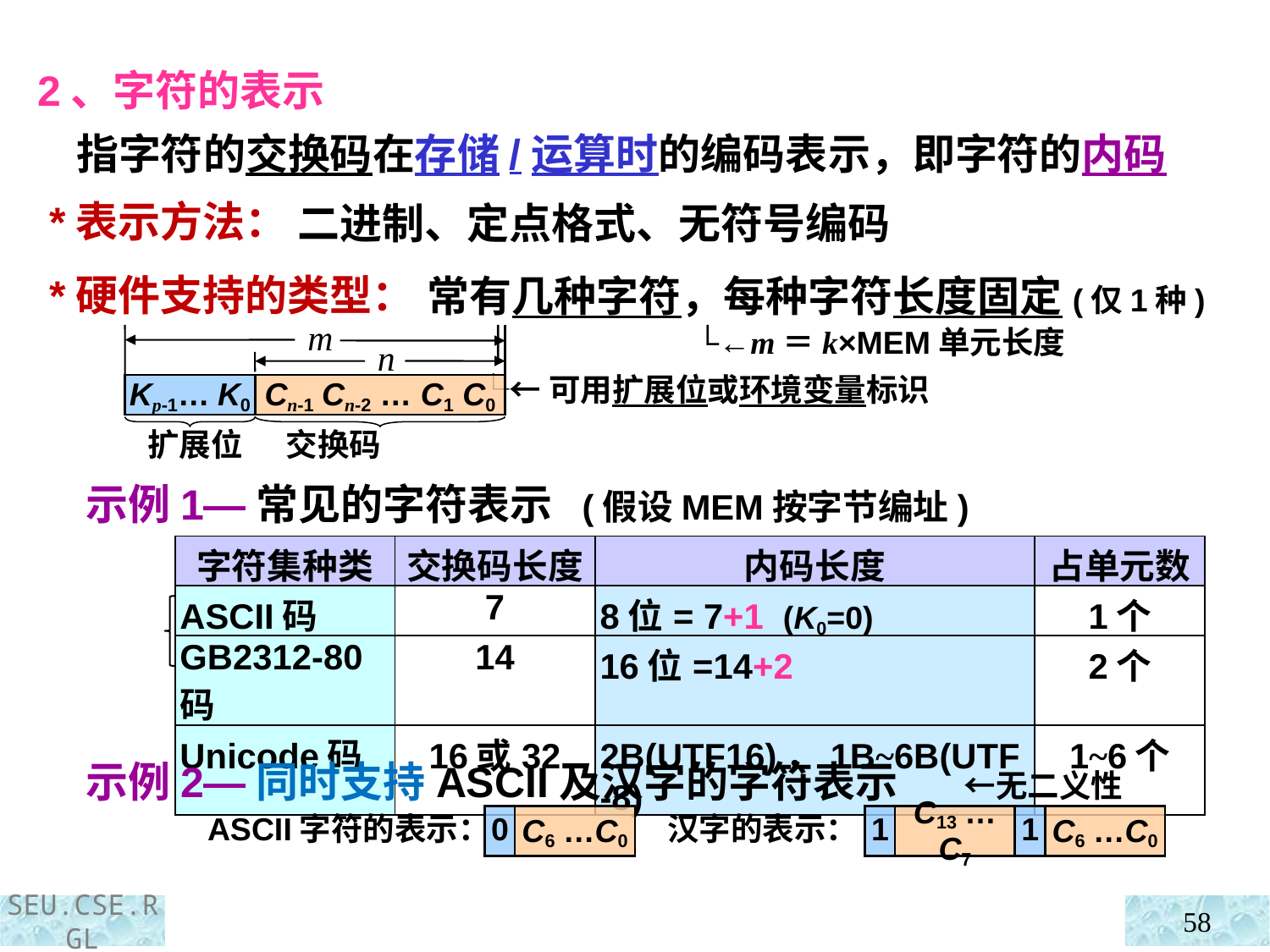

2、字符的表示
   指字符的交换码在存储/运算时的编码表示，即字符的内码
 *表示方法：
 *硬件支持的类型：
二进制、定点格式、无符号编码
常有几种字符，每种字符长度固定(仅1种)
       │                     └←m＝k×MEM单元长度
       └←可用扩展位或环境变量标识

m

n

Kp-1… K0
Cn-1 Cn-2 … C1 C0
扩展位      交换码
    示例1—常见的字符表示  (假设MEM按字节编址)
| 字符集种类 | 交换码长度 | 内码长度 | 占单元数 |
| --- | --- | --- | --- |
| ASCII码 | 7 | 8位= 7+1 (K0=0) | 1个 |
| GB2312-80码 | 14 | 16位=14+2 | 2个 |
| Unicode码 | 16或32 | 2B(UTF16)，1B~6B(UTF-8) | 1~6个 |

    示例2—同时支持ASCII及汉字的字符表示       ←无二义性
ASCII字符的表示：
0
C6 …C0
汉字的表示：
1
C6 …C0
1
C13 …C7
58